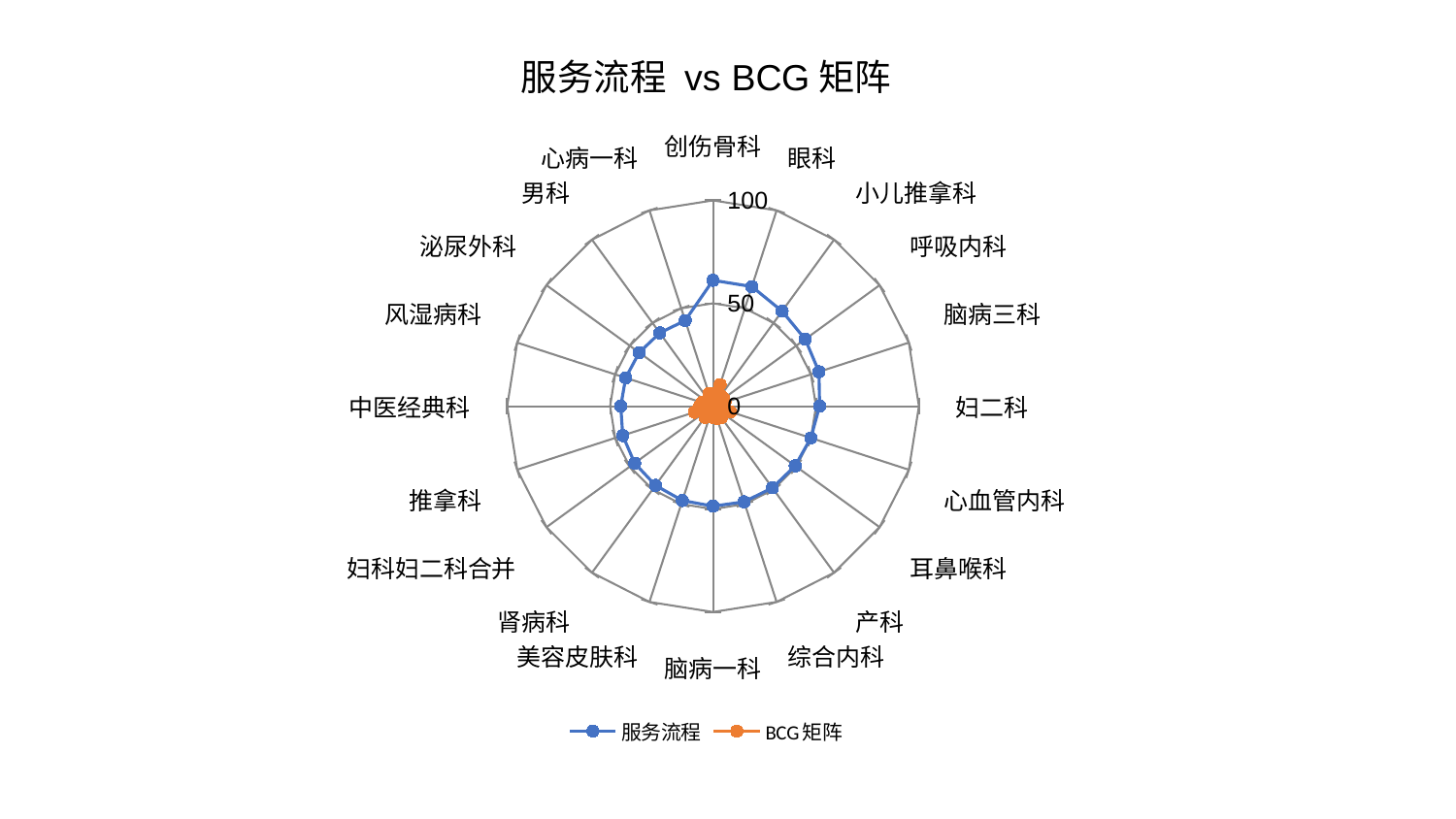

### Chart: 服务流程 vs BCG矩阵

| Category | 服务流程 | BCG矩阵 |
|---|---|---|
| 创伤骨科 | 61.16376891894468 | 6.049643847892306 |
| 眼科 | 61.11895471918926 | 11.05108800318126 |
| 小儿推拿科 | 57.08383462057492 | 6.345856452898939 |
| 呼吸内科 | 55.34408650291512 | 6.471735369185493 |
| 脑病三科 | 54.11453628340275 | 6.072882534474736 |
| 妇二科 | 51.76422330940092 | 1.5862667480025652 |
| 心血管内科 | 49.957376645078156 | 8.849112645624947 |
| 耳鼻喉科 | 49.32401370179849 | 1.6962323308797584 |
| 产科 | 49.046441416702734 | 6.859037002619723 |
| 综合内科 | 48.860899163253215 | 6.314452114611529 |
| 脑病一科 | 48.60277881422621 | 5.397122245449553 |
| 美容皮肤科 | 48.208187452555975 | 5.0171467203293965 |
| 肾病科 | 47.59114033150776 | 6.694057773091111 |
| 妇科妇二科合并 | 47.08069662573476 | 4.624427547970973 |
| 推拿科 | 46.11172196932235 | 9.51352976626615 |
| 中医经典科 | 44.83755671534094 | 6.547797817853259 |
| 风湿病科 | 44.6305661573776 | 5.724135051840391 |
| 泌尿外科 | 44.340685158841666 | 2.8345740196368396 |
| 男科 | 44.00826949594723 | 0.7151389384895646 |
| 心病一科 | 43.78566306972093 | 6.3476971294420395 |
65